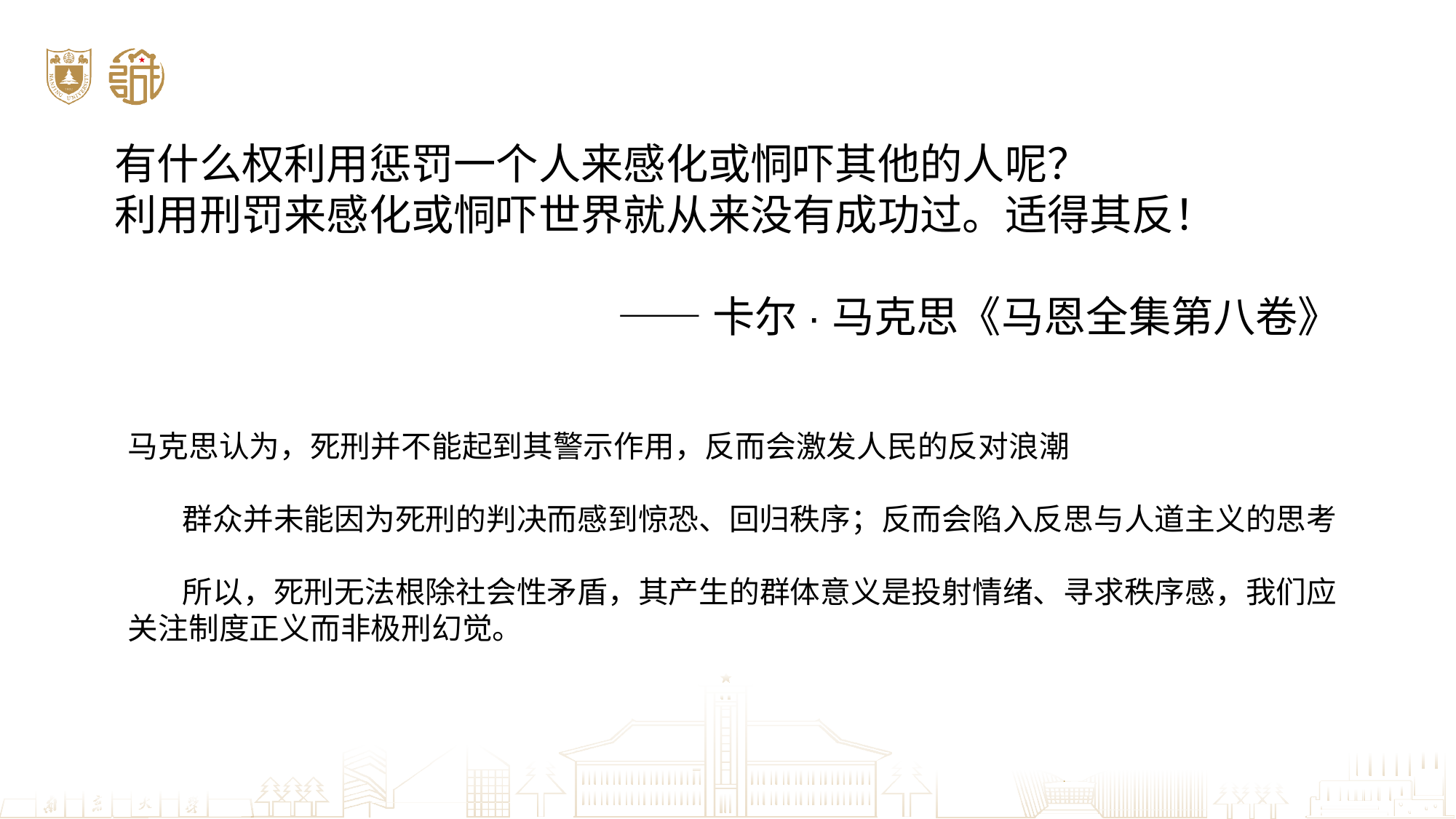

有什么权利用惩罚一个人来感化或恫吓其他的人呢？
利用刑罚来感化或恫吓世界就从来没有成功过。适得其反！

——卡尔·马克思《马恩全集第八卷》
马克思认为，死刑并不能起到其警示作用，反而会激发人民的反对浪潮

群众并未能因为死刑的判决而感到惊恐、回归秩序；反而会陷入反思与人道主义的思考

所以，死刑无法根除社会性矛盾，其产生的群体意义是投射情绪、寻求秩序感，我们应关注制度正义而非极刑幻觉。